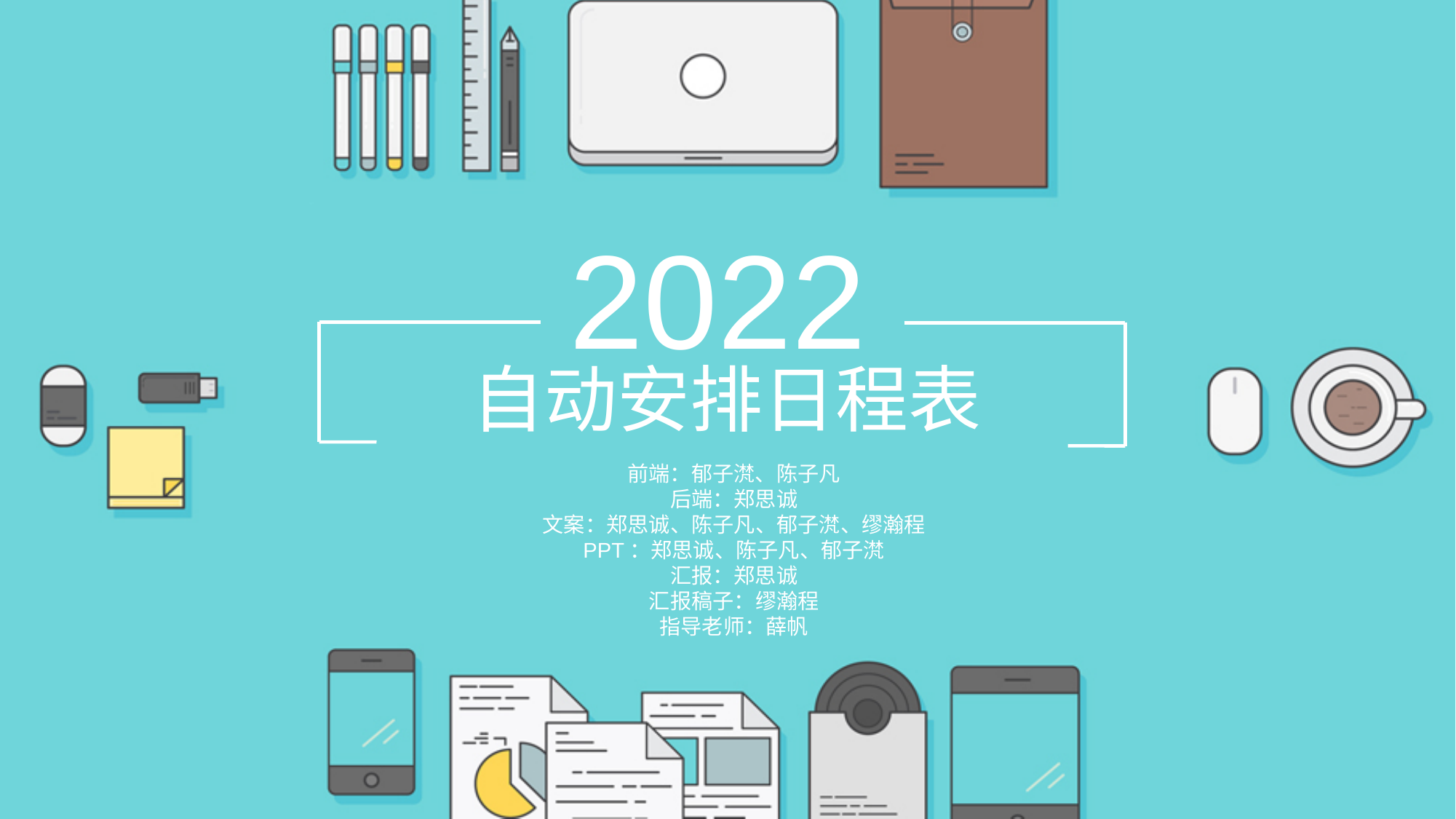

2022
自动安排日程表
前端：郁子滼、陈子凡
后端：郑思诚
文案：郑思诚、陈子凡、郁子滼、缪瀚程
PPT：郑思诚、陈子凡、郁子滼
汇报：郑思诚
汇报稿子：缪瀚程
指导老师：薛帆